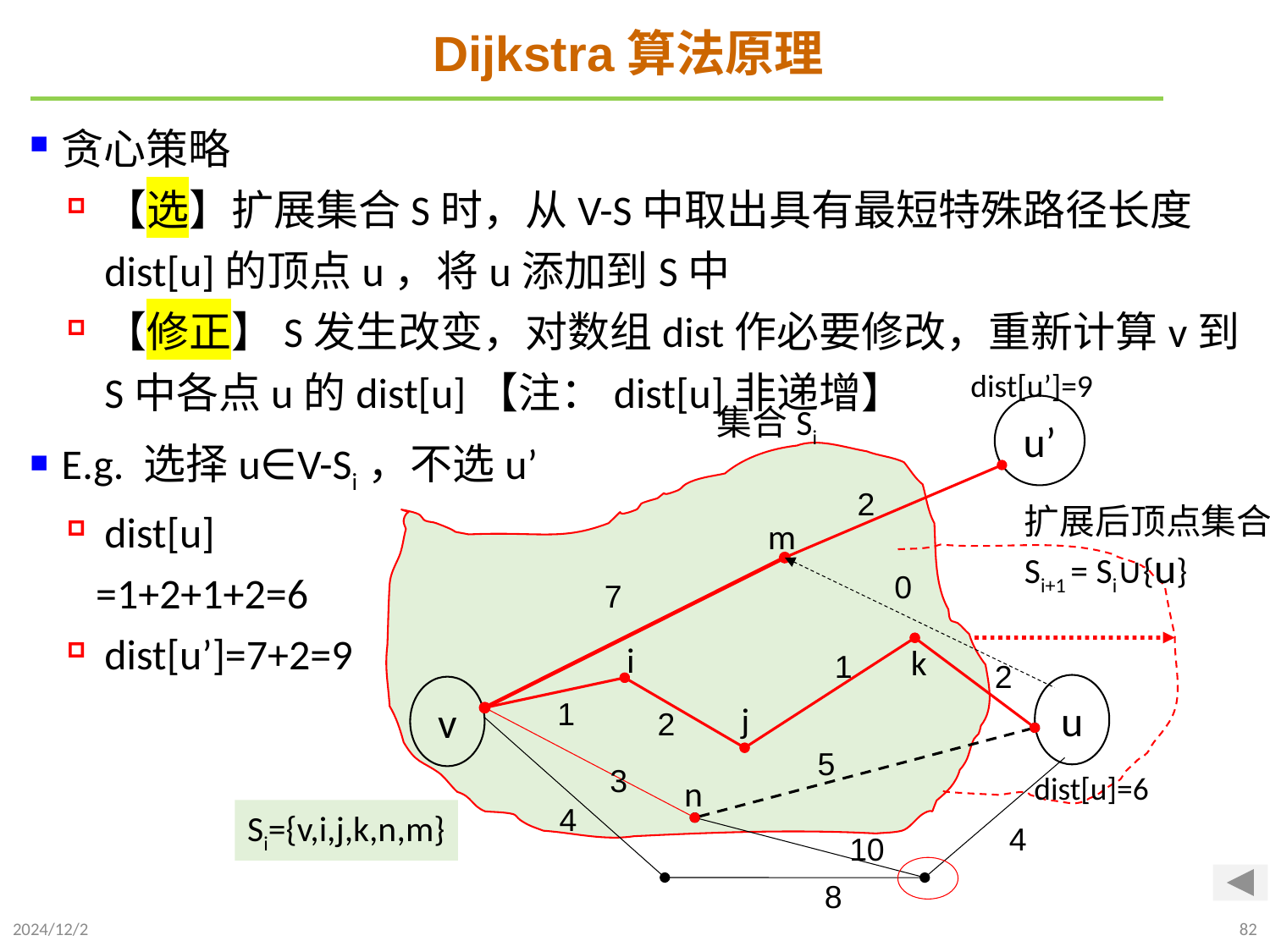

# Dijkstra算法原理
贪心策略
【选】扩展集合S时，从V-S中取出具有最短特殊路径长度dist[u]的顶点u，将u添加到S中
【修正】S发生改变，对数组dist作必要修改，重新计算v到S中各点u的dist[u]【注：dist[u]非递增】
E.g. 选择u∈V-Si，不选u’
dist[u]
   =1+2+1+2=6
dist[u’]=7+2=9

dist[u’]=9
集合Si
u’

2
扩展后顶点集合
Si+1 = Si∪{u}
m

0
7
i
k

1

2
u

v
1
j
2

5
3

dist[u]=6
n
4
Si={v,i,j,k,n,m}
4

10

8

2024/12/2
82